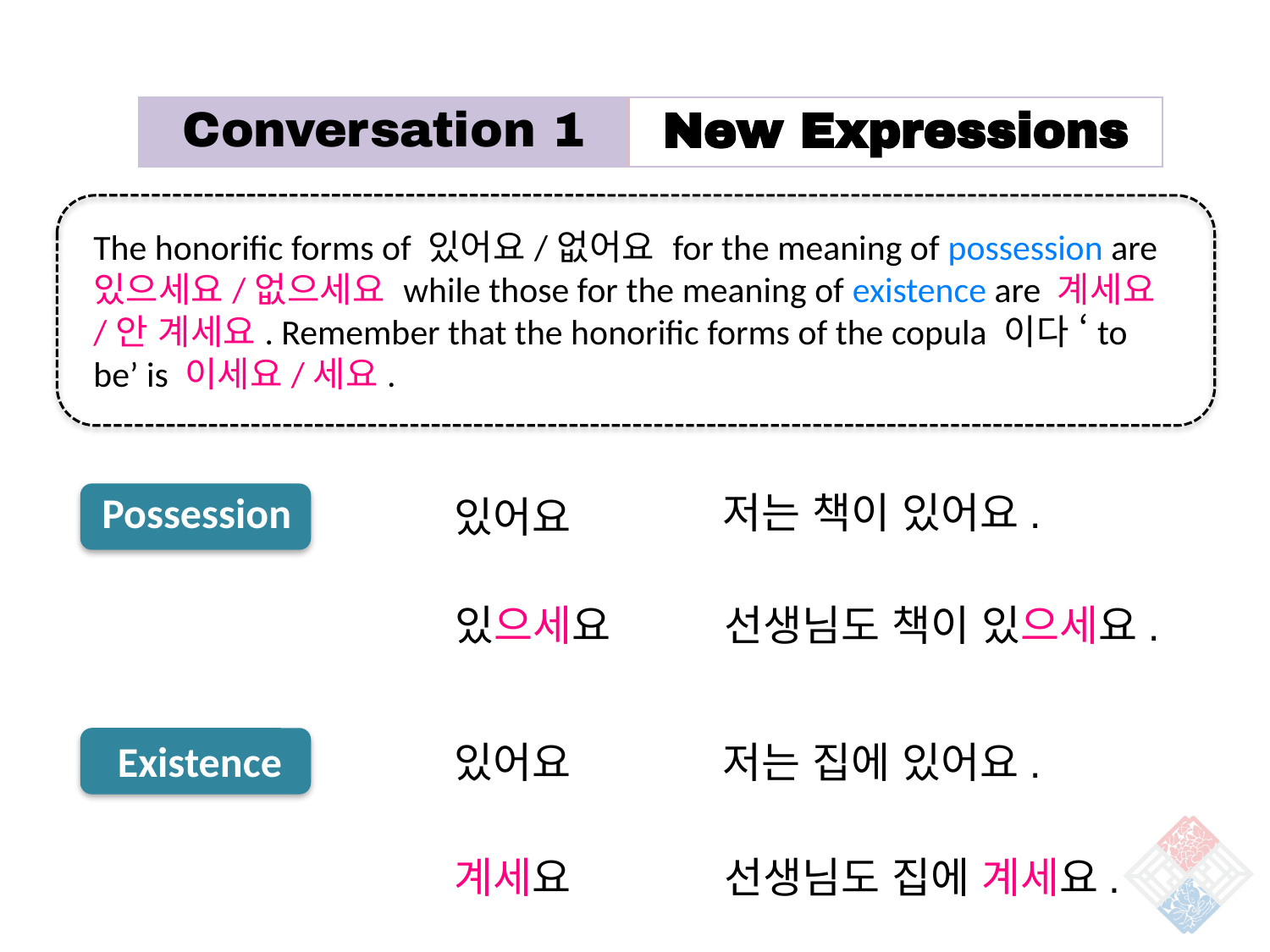

| Conversation 1 | New Expressions |
| --- | --- |

The honorific forms of 있어요/없어요 for the meaning of possession are 있으세요/없으세요 while those for the meaning of existence are 계세요/안 계세요. Remember that the honorific forms of the copula 이다 ‘to be’ is 이세요/세요.
Possession
저는 책이 있어요.

있어요
있으세요
선생님도 책이 있으세요.

Existence
있어요
저는 집에 있어요.

계세요
선생님도 집에 계세요.